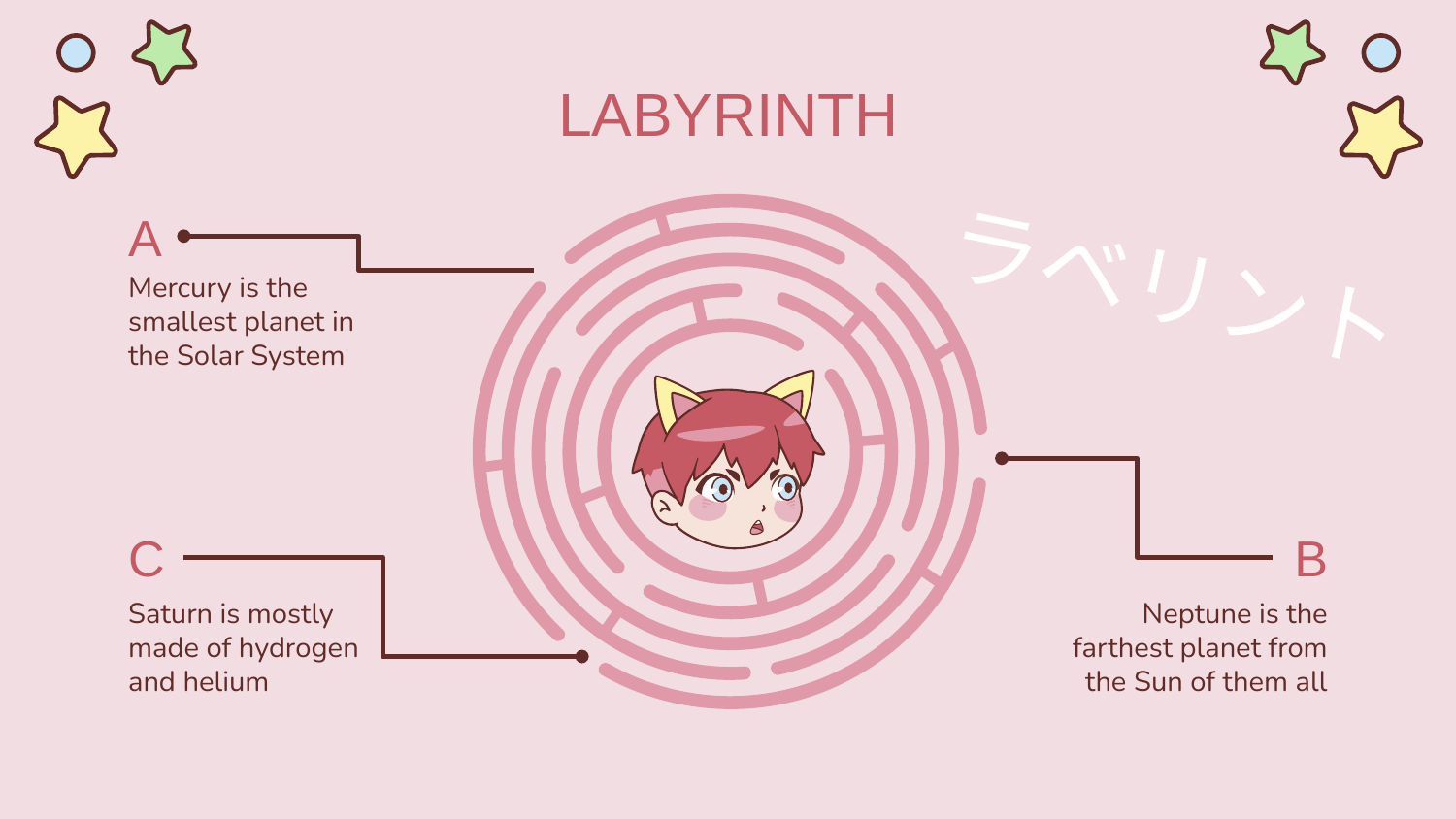

# LABYRINTH

A

ラベリント

Mercury is the smallest planet in the Solar System

C
B
Saturn is mostly made of hydrogen and helium
Neptune is the farthest planet from the Sun of them all